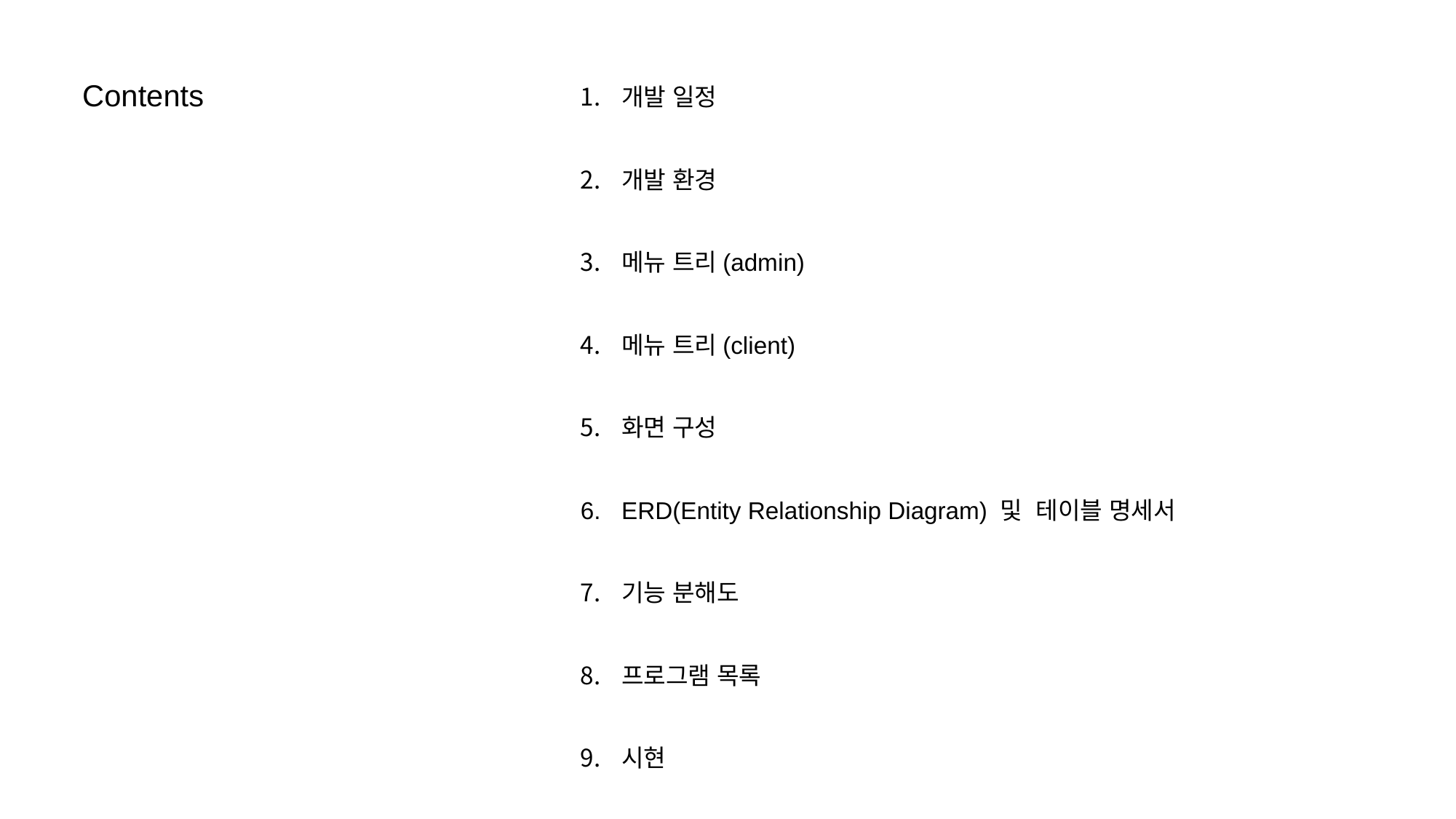

# Contents
개발 일정

개발 환경

메뉴 트리(admin)

메뉴 트리(client)

화면 구성

ERD(Entity Relationship Diagram) 및  테이블 명세서

기능 분해도

프로그램 목록

시현